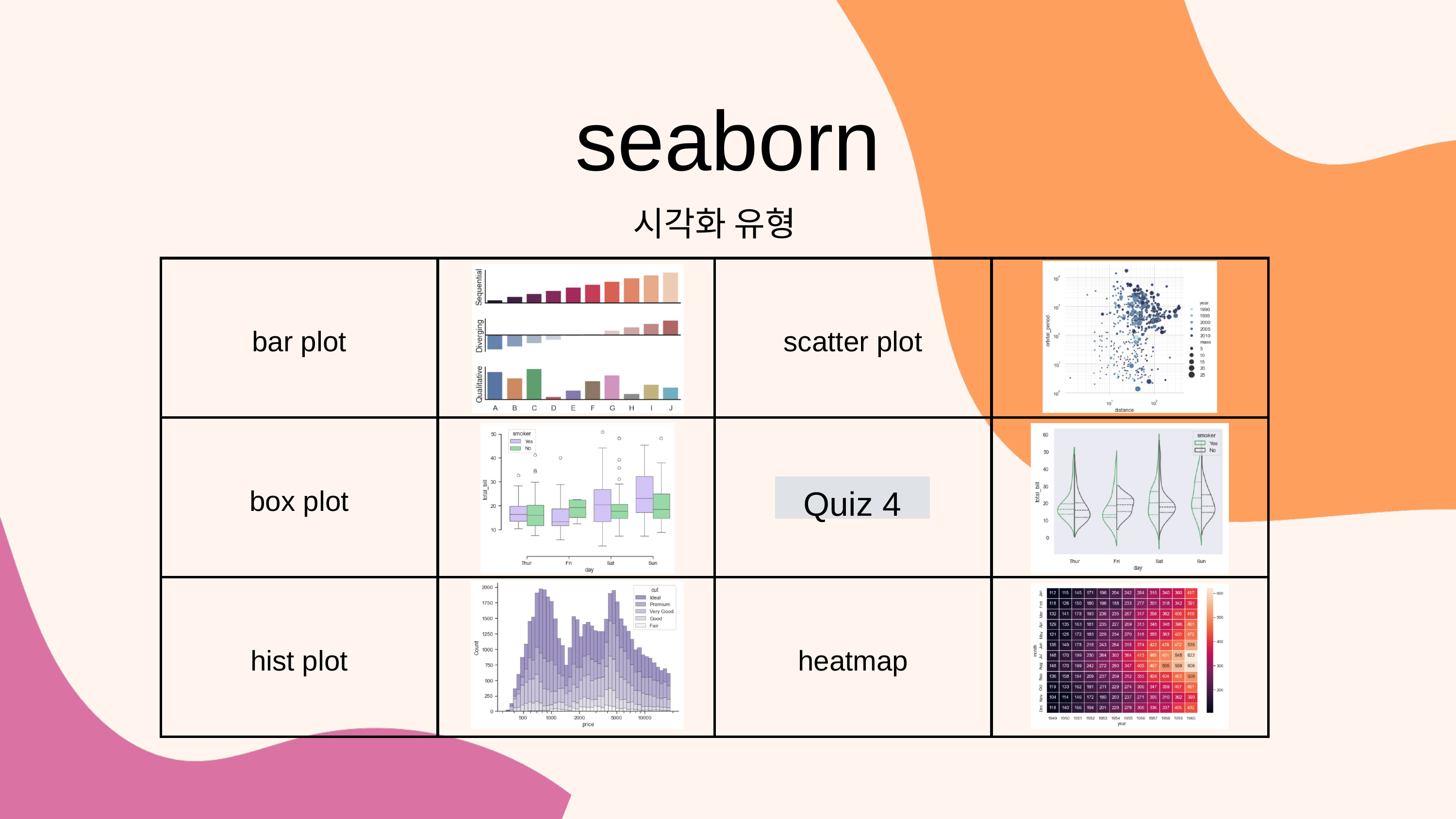

seaborn
시각화 유형

| bar plot |  | scatter plot |  |
| --- | --- | --- | --- |
| box plot |  | violinplot |  |
| hist plot |  | heatmap |  |

Quiz 4